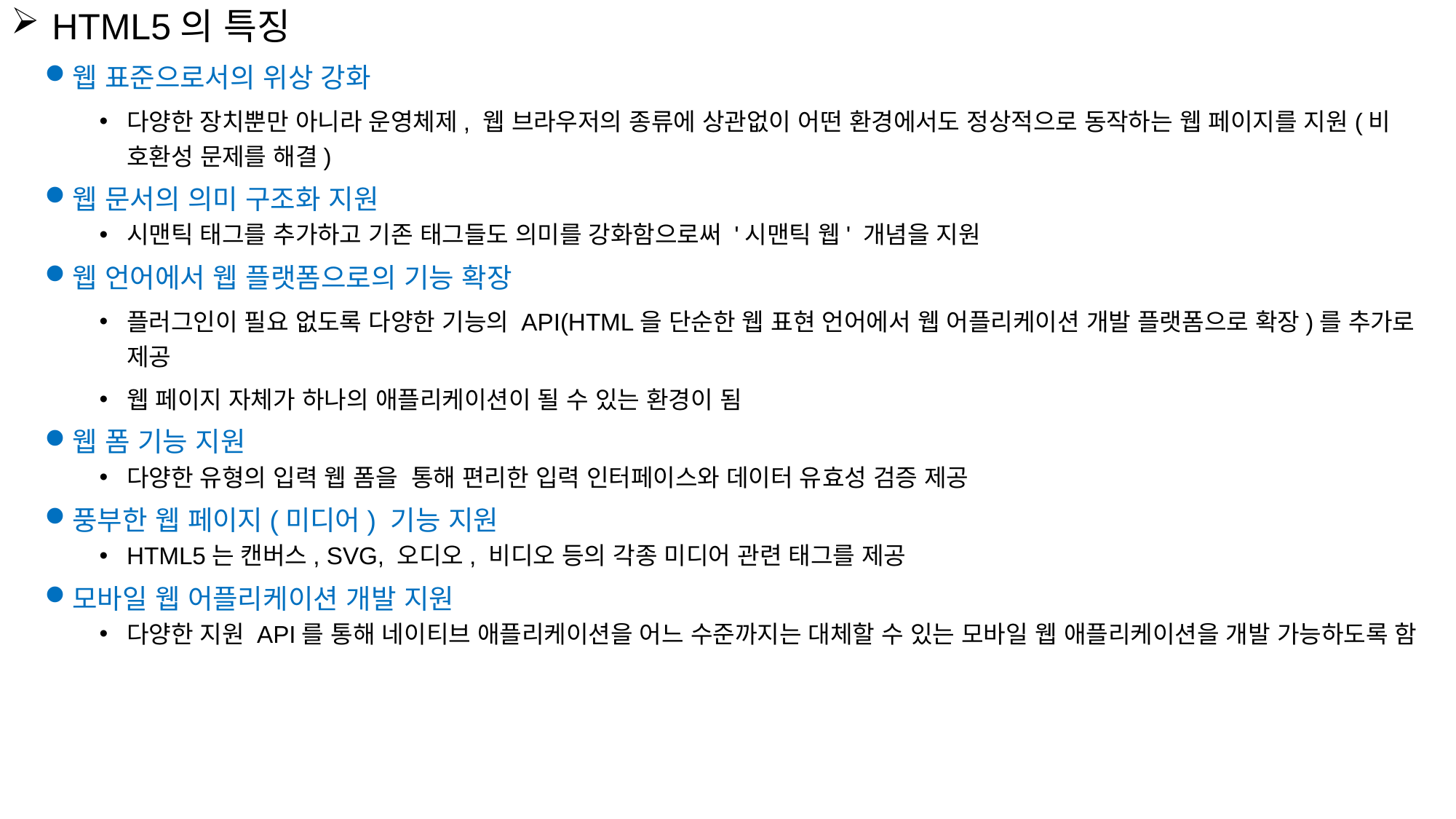

HTML5의 특징
웹 표준으로서의 위상 강화
다양한 장치뿐만 아니라 운영체제, 웹 브라우저의 종류에 상관없이 어떤 환경에서도 정상적으로 동작하는 웹 페이지를 지원(비 호환성 문제를 해결)
웹 문서의 의미 구조화 지원
시맨틱 태그를 추가하고 기존 태그들도 의미를 강화함으로써 '시맨틱 웹' 개념을 지원
웹 언어에서 웹 플랫폼으로의 기능 확장
플러그인이 필요 없도록 다양한 기능의 API(HTML을 단순한 웹 표현 언어에서 웹 어플리케이션 개발 플랫폼으로 확장)를 추가로 제공
웹 페이지 자체가 하나의 애플리케이션이 될 수 있는 환경이 됨
웹 폼 기능 지원
다양한 유형의 입력 웹 폼을  통해 편리한 입력 인터페이스와 데이터 유효성 검증 제공
풍부한 웹 페이지(미디어) 기능 지원
HTML5는 캔버스, SVG, 오디오, 비디오 등의 각종 미디어 관련 태그를 제공
모바일 웹 어플리케이션 개발 지원
다양한 지원 API를 통해 네이티브 애플리케이션을 어느 수준까지는 대체할 수 있는 모바일 웹 애플리케이션을 개발 가능하도록 함